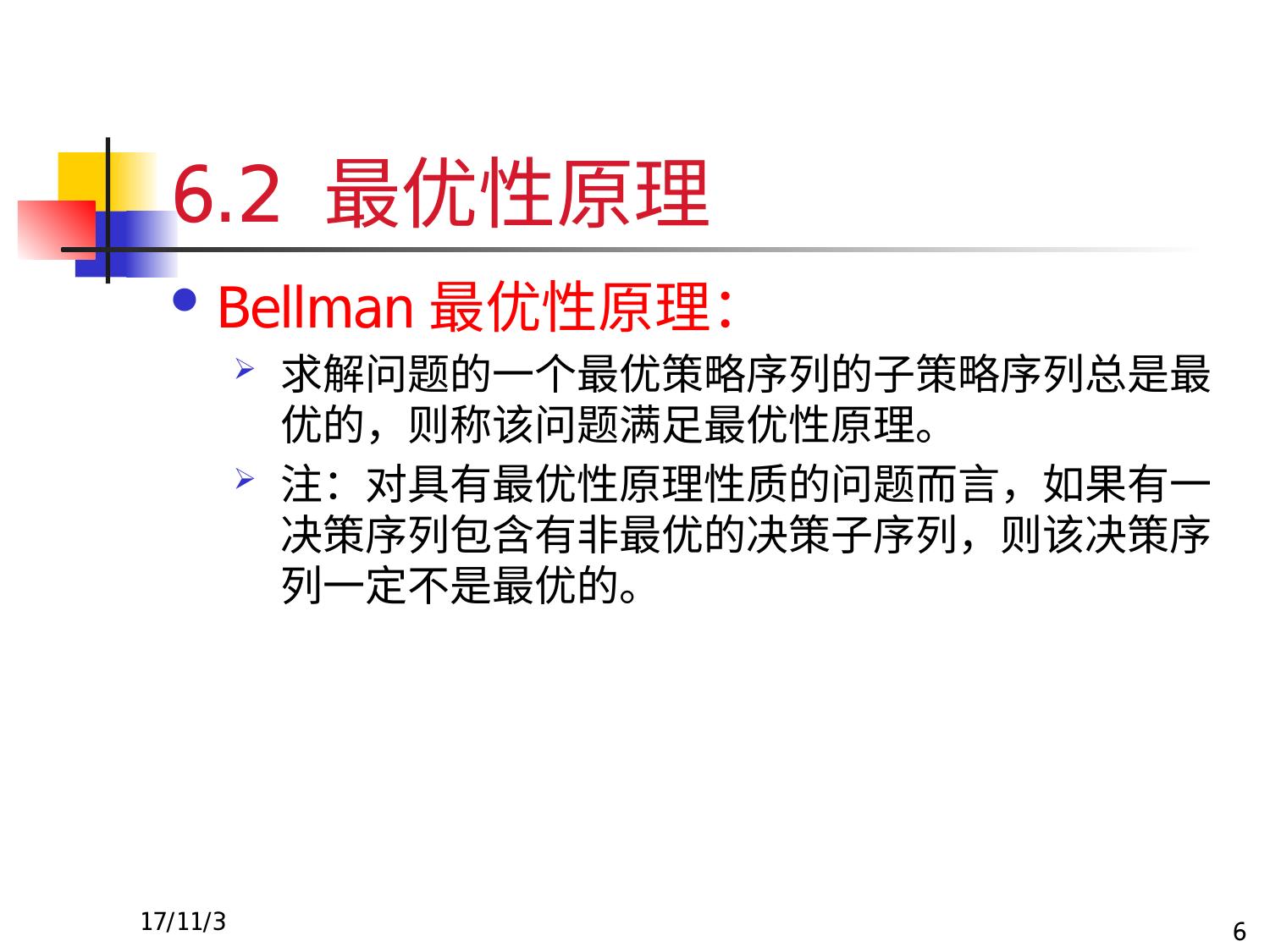

# 6.2 最优性原理

Bellman最优性原理：
求解问题的一个最优策略序列的子策略序列总是最优的，则称该问题满足最优性原理。
注：对具有最优性原理性质的问题而言，如果有一决策序列包含有非最优的决策子序列，则该决策序列一定不是最优的。

17/11/3
6